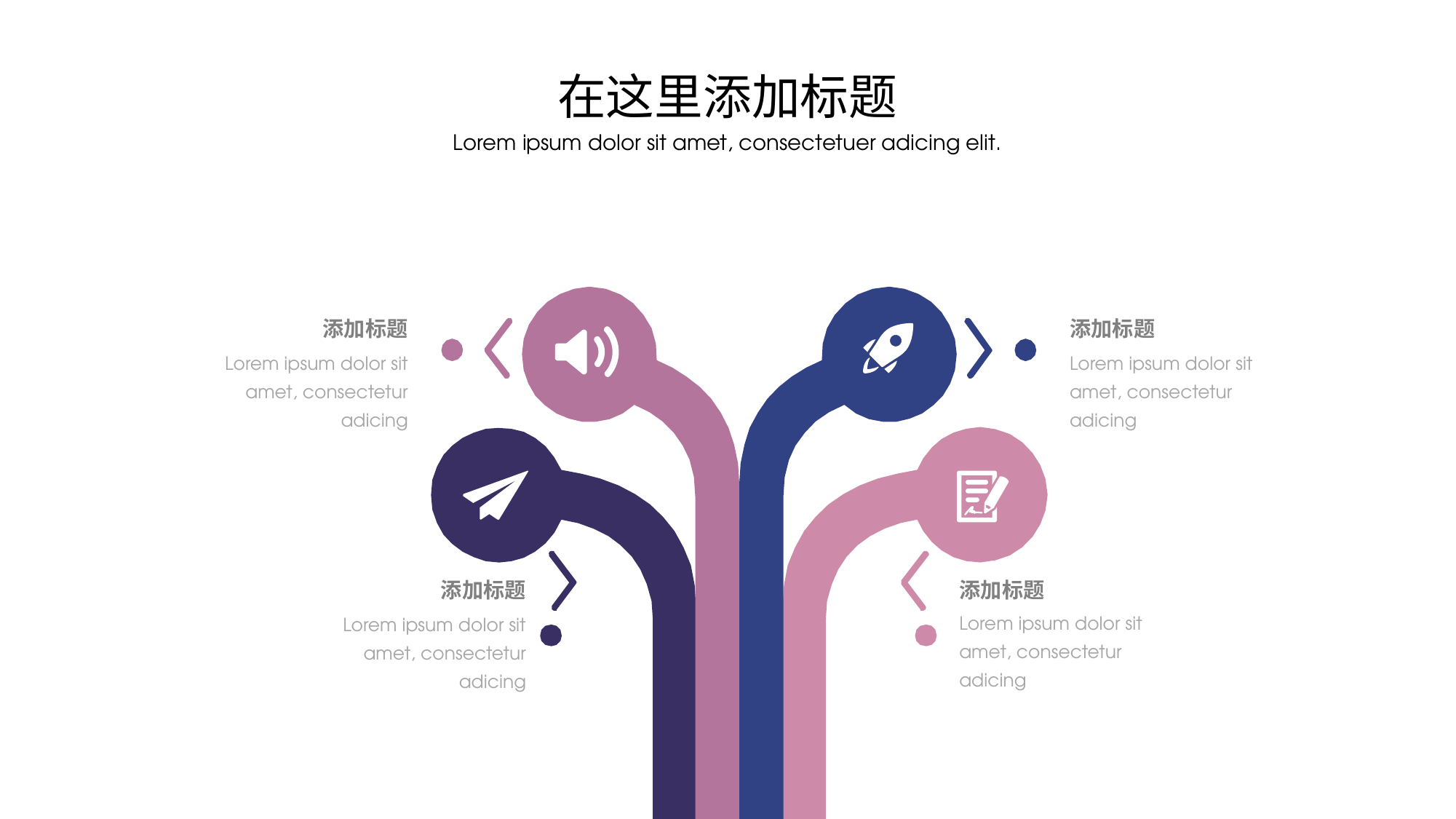

在这里添加标题
Lorem ipsum dolor sit amet, consectetuer adicing elit.

添加标题
添加标题

Lorem ipsum dolor sit amet, consectetur adicing
Lorem ipsum dolor sit amet, consectetur adicing

添加标题
添加标题
Lorem ipsum dolor sit amet, consectetur adicing
Lorem ipsum dolor sit amet, consectetur adicing